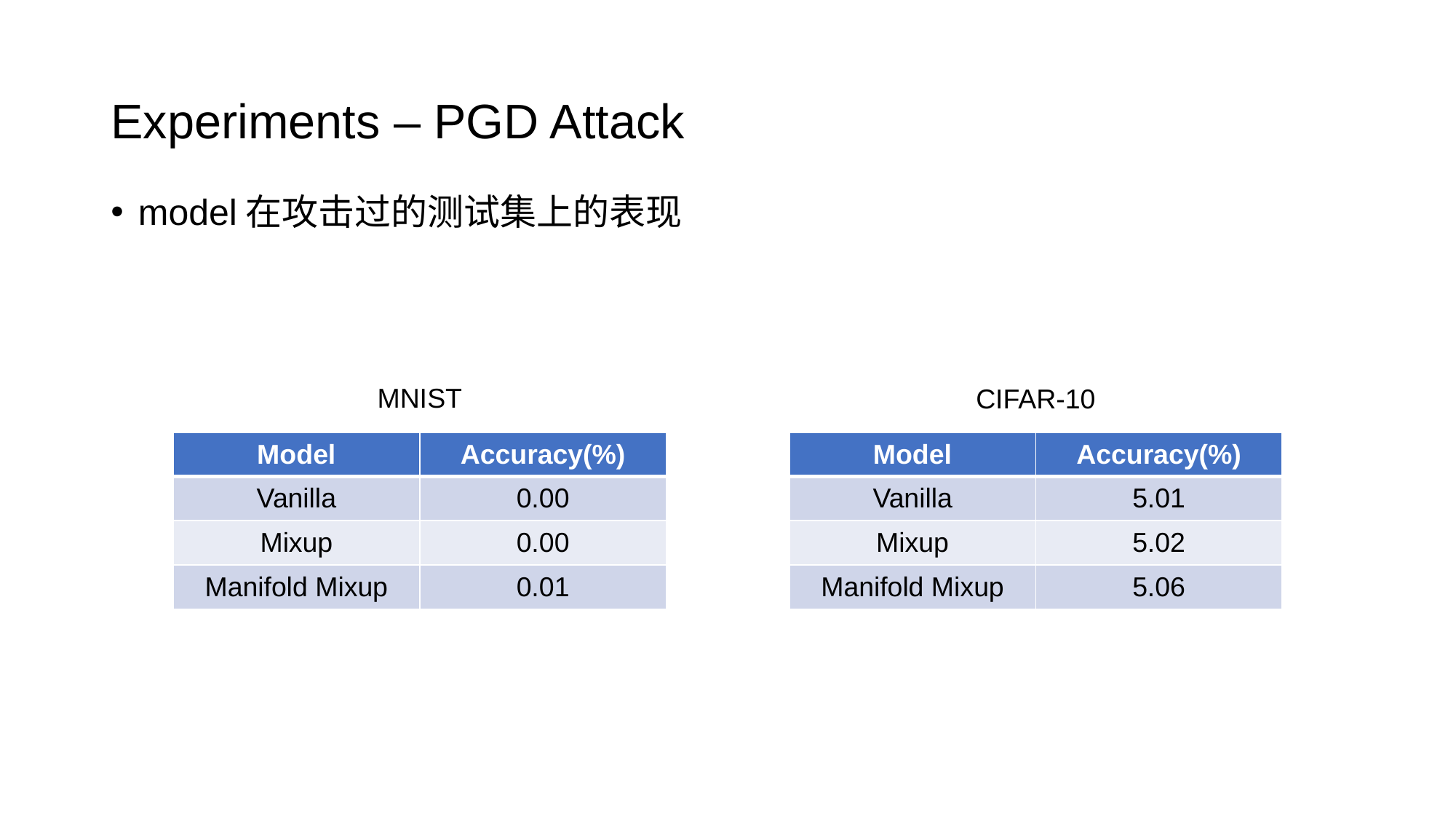

# Experiments – PGD Attack
model在攻击过的测试集上的表现
MNIST
CIFAR-10
| Model | Accuracy(%) |
| --- | --- |
| Vanilla | 0.00 |
| Mixup | 0.00 |
| Manifold Mixup | 0.01 |
| Model | Accuracy(%) |
| --- | --- |
| Vanilla | 5.01 |
| Mixup | 5.02 |
| Manifold Mixup | 5.06 |